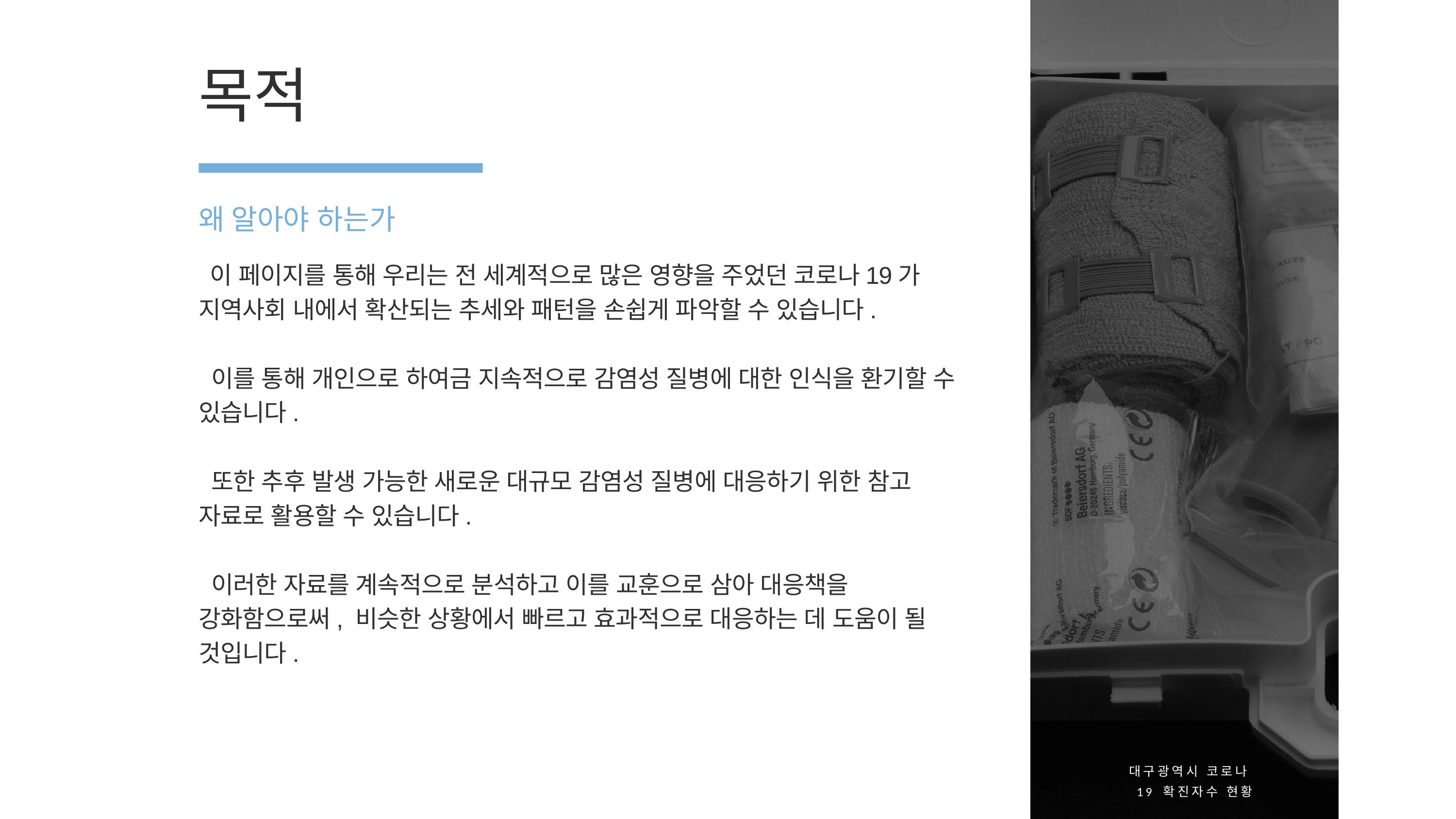

목적

왜 알아야 하는가
 이 페이지를 통해 우리는 전 세계적으로 많은 영향을 주었던 코로나19가 지역사회 내에서 확산되는 추세와 패턴을 손쉽게 파악할 수 있습니다.

 이를 통해 개인으로 하여금 지속적으로 감염성 질병에 대한 인식을 환기할 수 있습니다.

 또한 추후 발생 가능한 새로운 대규모 감염성 질병에 대응하기 위한 참고 자료로 활용할 수 있습니다.

 이러한 자료를 계속적으로 분석하고 이를 교훈으로 삼아 대응책을 강화함으로써, 비슷한 상황에서 빠르고 효과적으로 대응하는 데 도움이 될 것입니다.

대구광역시 코로나19 확진자수 현황